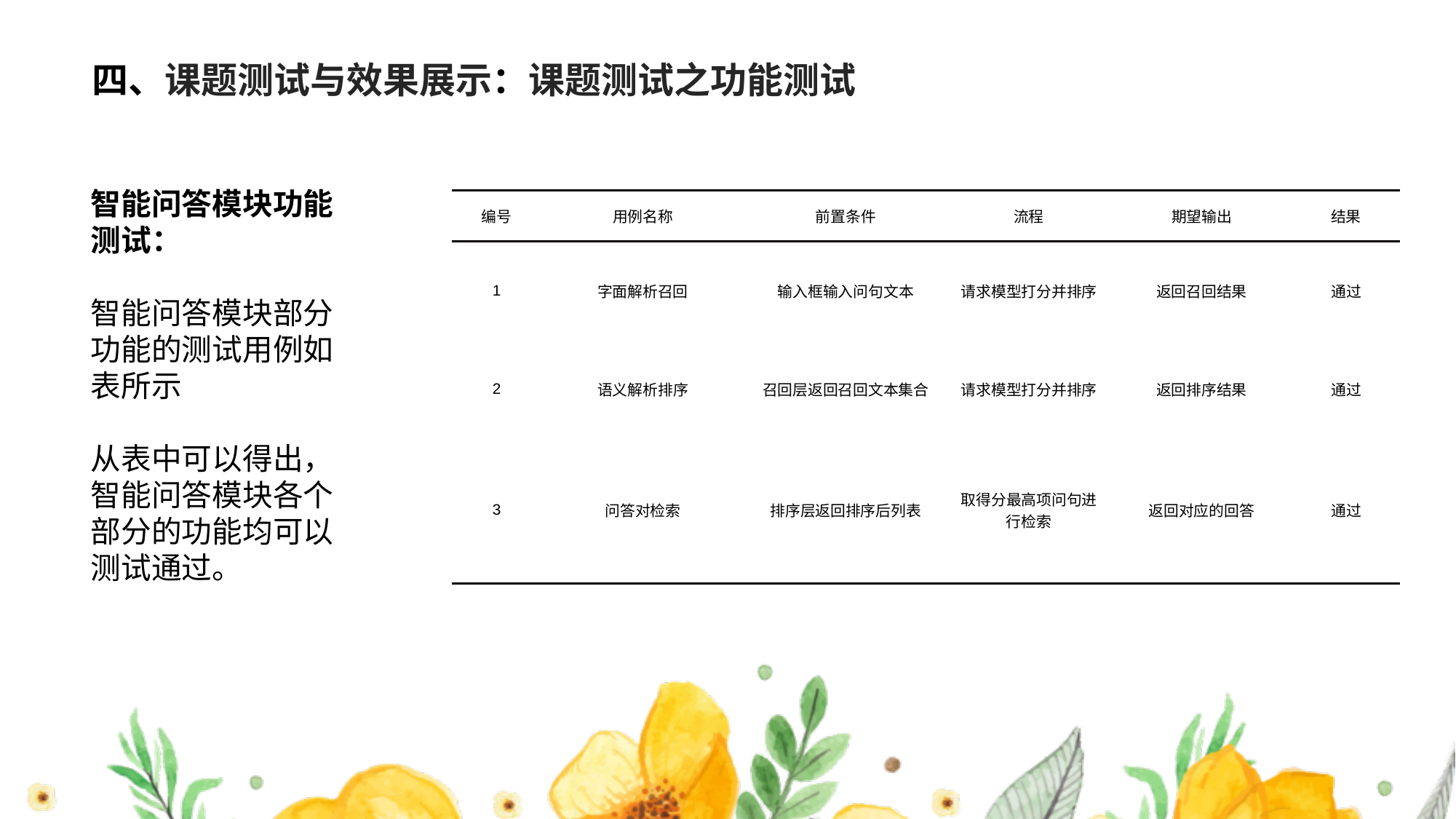

# 四、课题测试与效果展示：课题测试之功能测试
智能问答模块功能测试：

智能问答模块部分功能的测试用例如表所示

从表中可以得出，智能问答模块各个部分的功能均可以测试通过。
| 编号 | 用例名称 | 前置条件 | 流程 | 期望输出 | 结果 |
| --- | --- | --- | --- | --- | --- |
| 1 | 字面解析召回 | 输入框输入问句文本 | 请求模型打分并排序 | 返回召回结果 | 通过 |
| 2 | 语义解析排序 | 召回层返回召回文本集合 | 请求模型打分并排序 | 返回排序结果 | 通过 |
| 3 | 问答对检索 | 排序层返回排序后列表 | 取得分最高项问句进行检索 | 返回对应的回答 | 通过 |